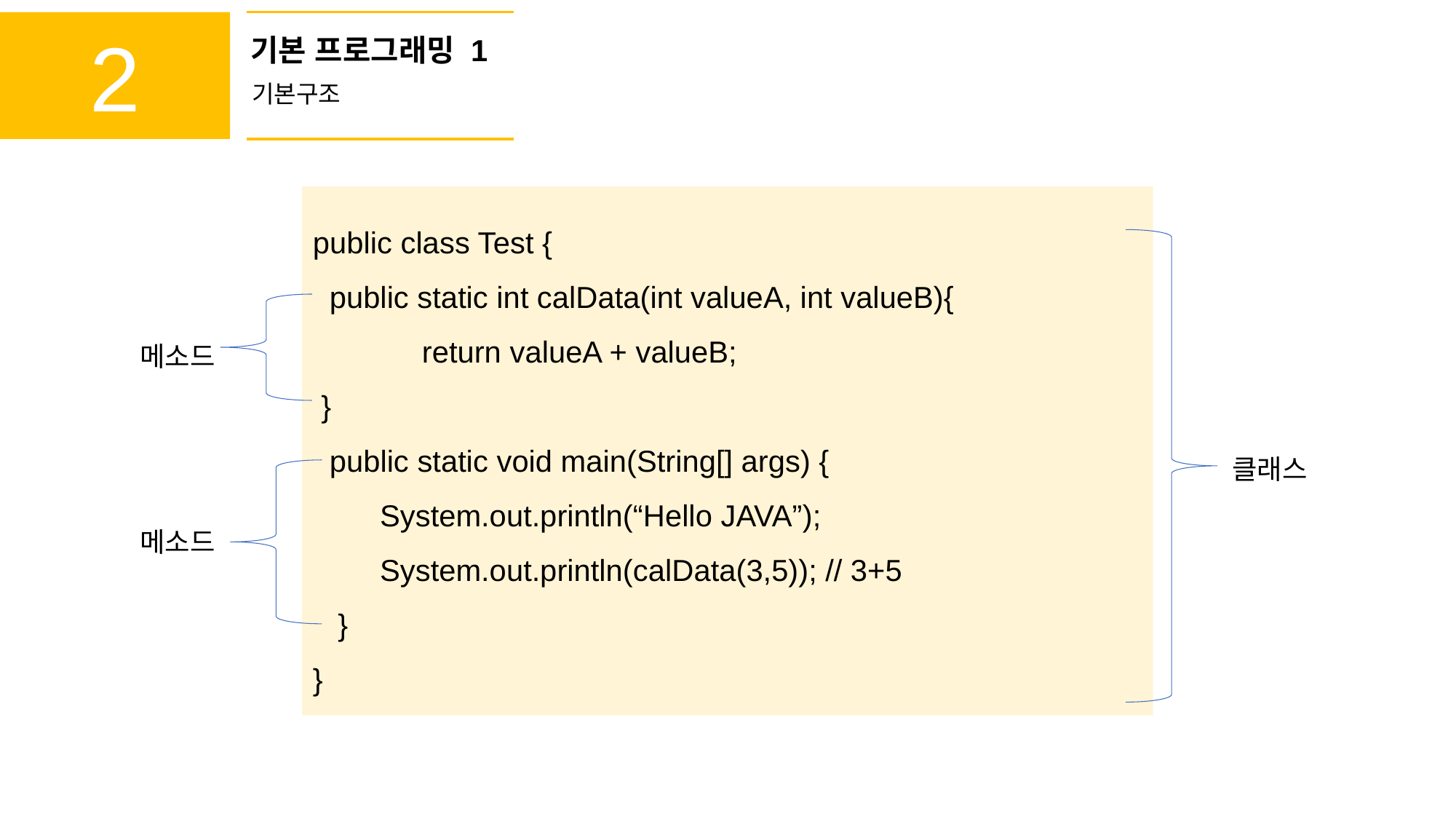

2
기본 프로그래밍 1
기본구조
public class Test {
  public static int calData(int valueA, int valueB){
	return valueA + valueB;
 }
  public static void main(String[] args) {
        System.out.println(“Hello JAVA”);
        System.out.println(calData(3,5)); // 3+5
   }
}

메소드
클래스

메소드